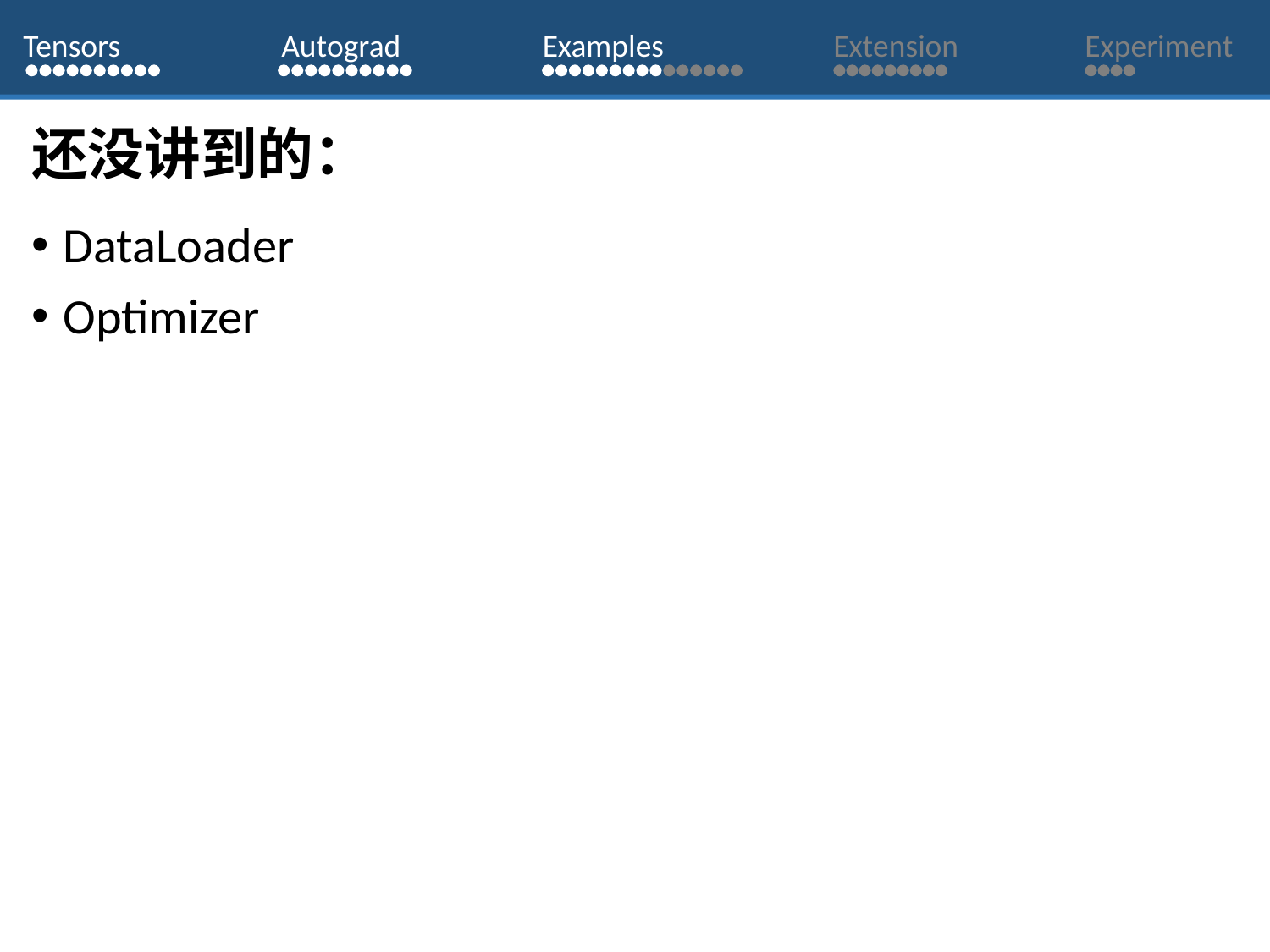

Tensors
Autograd
Examples
Extension
Experiment

# 还没讲到的：
DataLoader
Optimizer